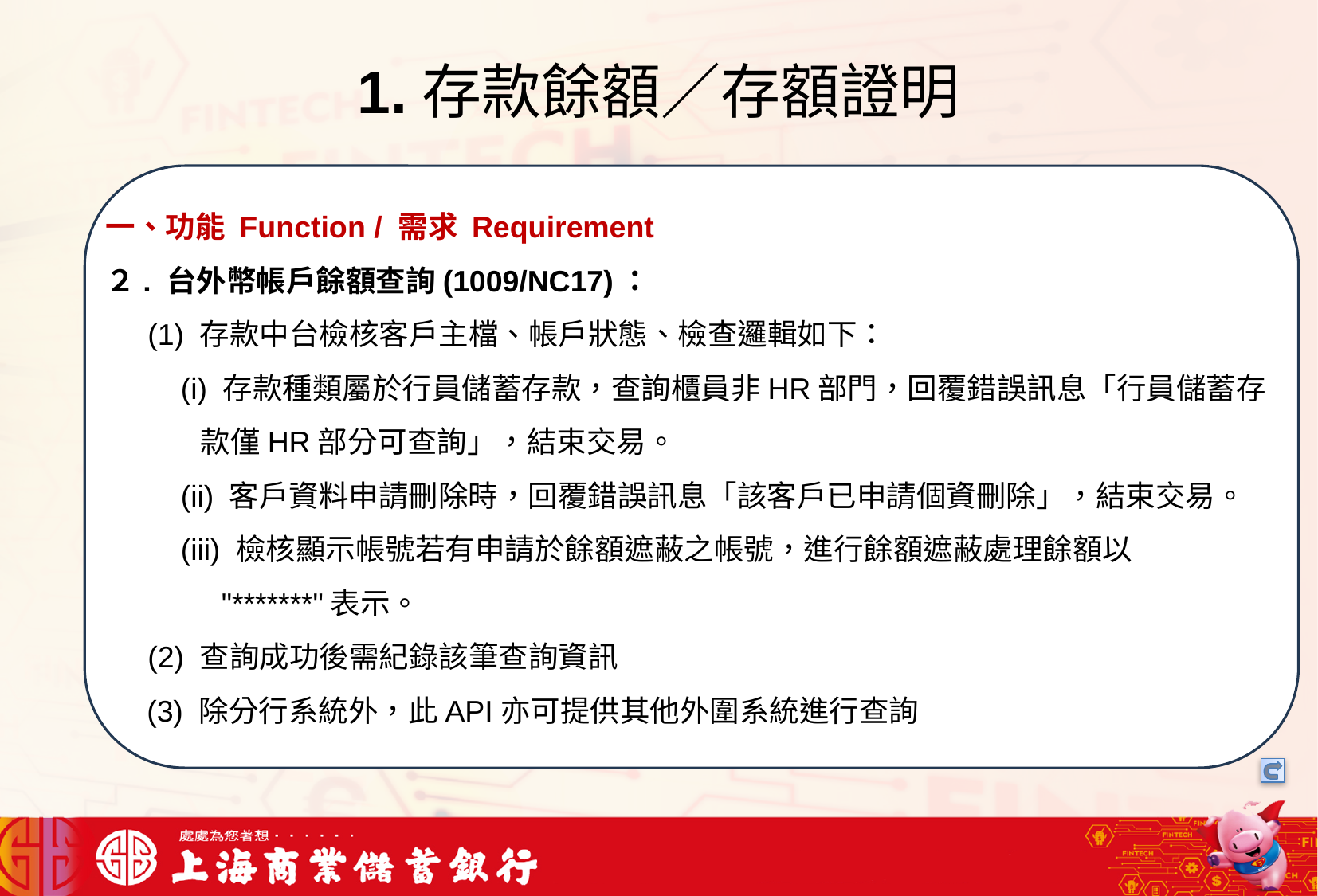

# 1.存款餘額／存額證明

一、功能 Function / 需求 Requirement
２. 台外幣帳戶餘額查詢(1009/NC17)：
     (1) 存款中台檢核客戶主檔、帳戶狀態、檢查邏輯如下：
          (i) 存款種類屬於行員儲蓄存款，查詢櫃員非HR部門，回覆錯誤訊息「行員儲蓄存
              款僅HR部分可查詢」，結束交易。
          (ii) 客戶資料申請刪除時，回覆錯誤訊息「該客戶已申請個資刪除」，結束交易。
          (iii) 檢核顯示帳號若有申請於餘額遮蔽之帳號，進行餘額遮蔽處理餘額以
                "*******"表示。
     (2) 查詢成功後需紀錄該筆查詢資訊
     (3) 除分行系統外，此API亦可提供其他外圍系統進行查詢